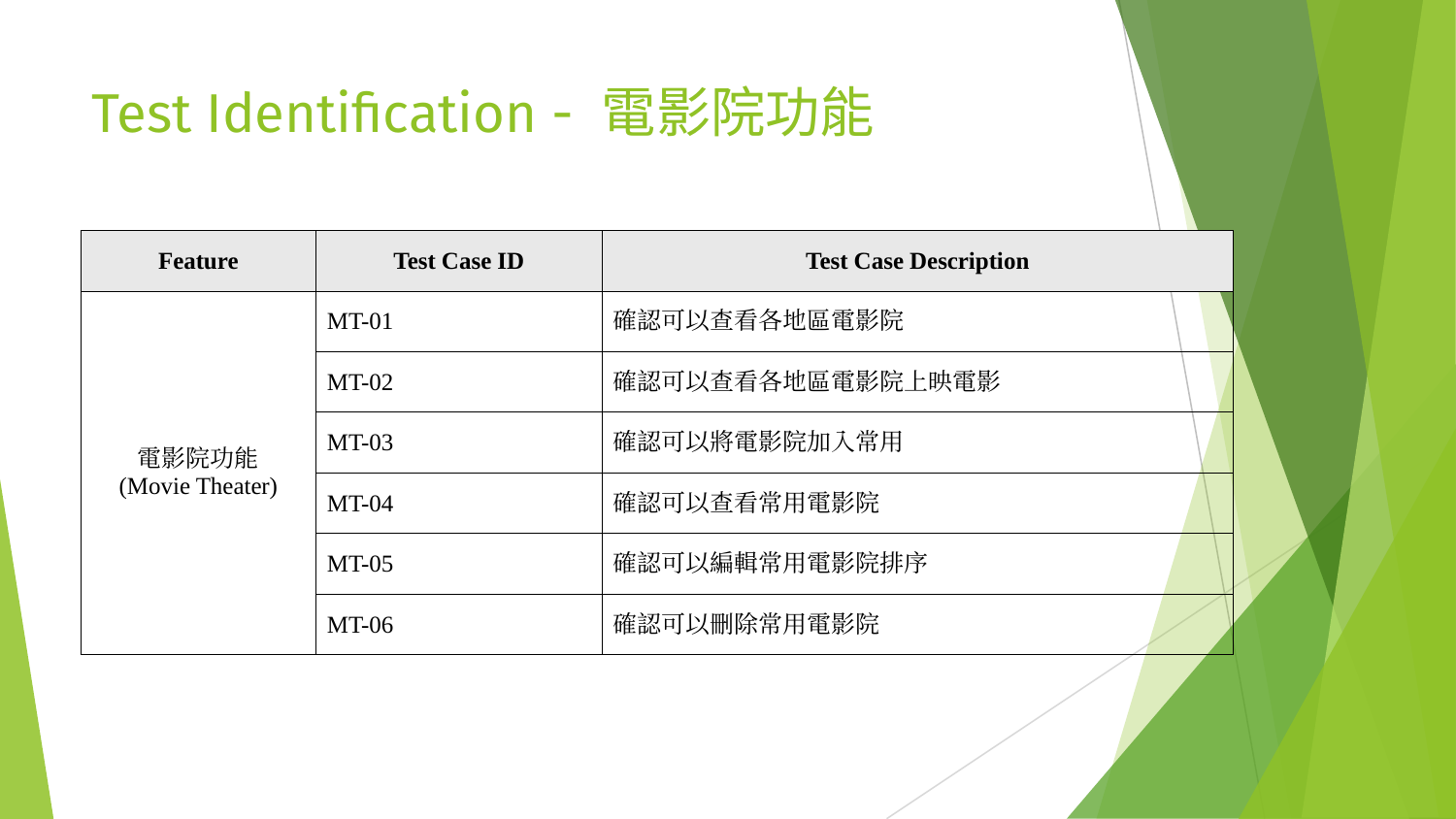

# Test Identification - 電影院功能
| Feature | Test Case ID | Test Case Description |
| --- | --- | --- |
| 電影院功能 (Movie Theater) | MT-01 | 確認可以查看各地區電影院 |
|  | MT-02 | 確認可以查看各地區電影院上映電影 |
|  | MT-03 | 確認可以將電影院加入常用 |
|  | MT-04 | 確認可以查看常用電影院 |
|  | MT-05 | 確認可以編輯常用電影院排序 |
|  | MT-06 | 確認可以刪除常用電影院 |